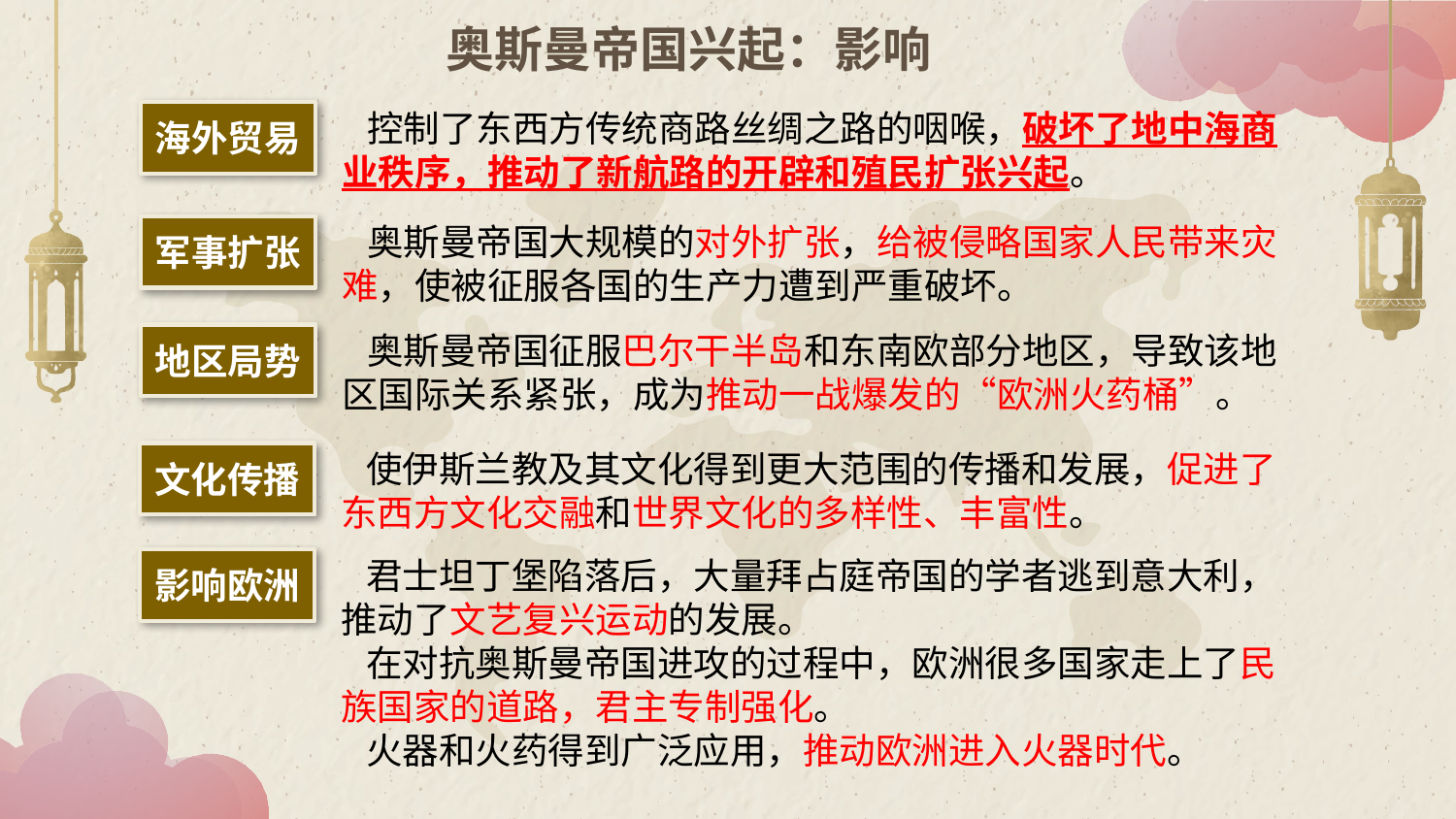

# 奥斯曼帝国兴起：影响
  控制了东西方传统商路丝绸之路的咽喉，破坏了地中海商业秩序，推动了新航路的开辟和殖民扩张兴起。
海外贸易

  奥斯曼帝国大规模的对外扩张，给被侵略国家人民带来灾难，使被征服各国的生产力遭到严重破坏。
军事扩张
  奥斯曼帝国征服巴尔干半岛和东南欧部分地区，导致该地区国际关系紧张，成为推动一战爆发的“欧洲火药桶”。
地区局势
  使伊斯兰教及其文化得到更大范围的传播和发展，促进了东西方文化交融和世界文化的多样性、丰富性。
文化传播

  君士坦丁堡陷落后，大量拜占庭帝国的学者逃到意大利，推动了文艺复兴运动的发展。
  在对抗奥斯曼帝国进攻的过程中，欧洲很多国家走上了民族国家的道路，君主专制强化。
  火器和火药得到广泛应用，推动欧洲进入火器时代。
影响欧洲